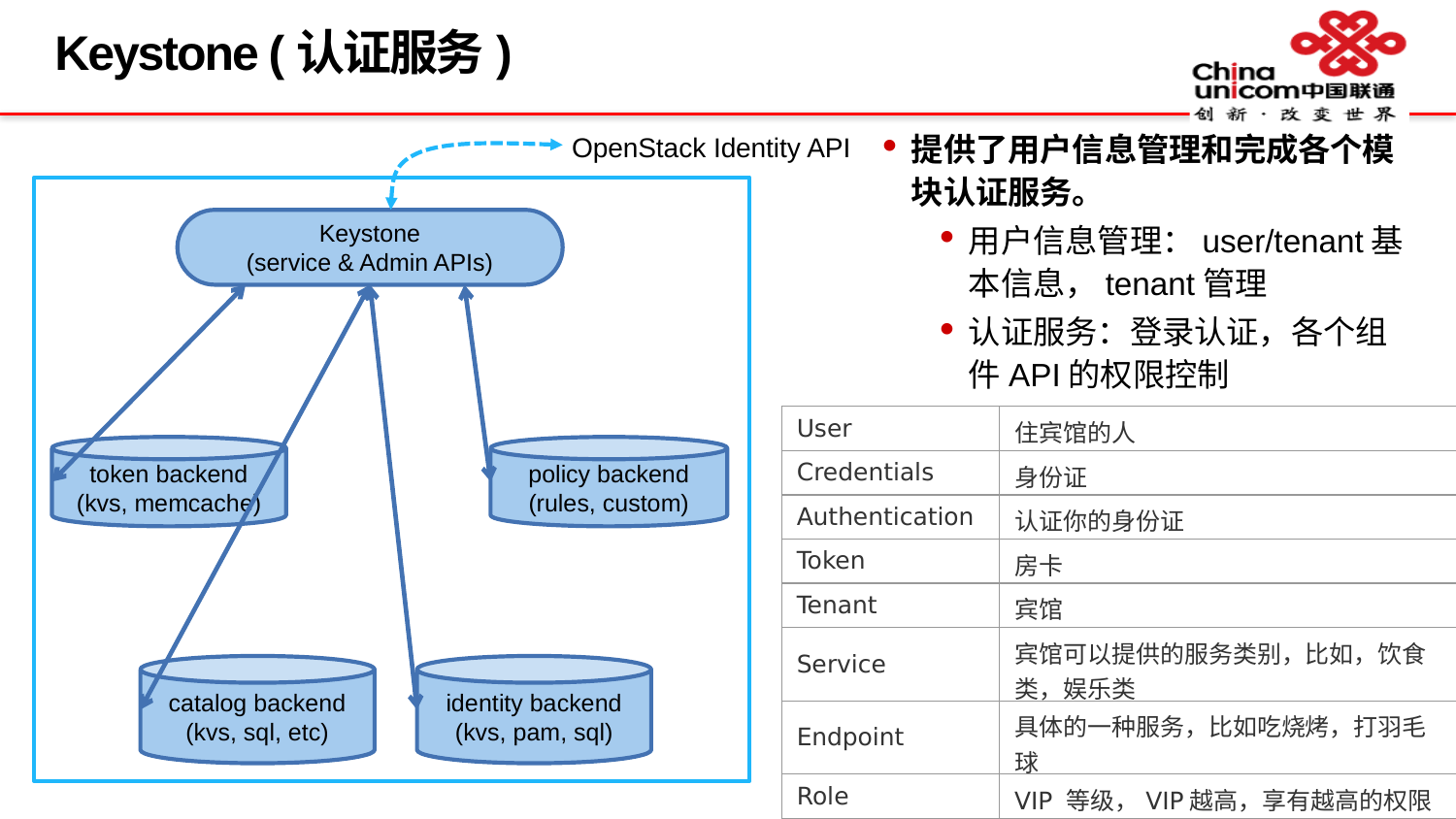

# Keystone (认证服务)
提供了用户信息管理和完成各个模块认证服务。
用户信息管理：user/tenant基本信息，tenant管理
认证服务：登录认证，各个组件API的权限控制

OpenStack Identity API

Keystone
(service & Admin APIs)
token backend
(kvs, memcache)
policy backend
(rules, custom)
catalog backend
(kvs, sql, etc)
identity backend
(kvs, pam, sql)
| User | 住宾馆的人 |
| --- | --- |
| Credentials | 身份证 |
| Authentication | 认证你的身份证 |
| Token | 房卡 |
| Tenant | 宾馆 |
| Service | 宾馆可以提供的服务类别，比如，饮食类，娱乐类 |
| Endpoint | 具体的一种服务，比如吃烧烤，打羽毛球 |
| Role | VIP 等级，VIP越高，享有越高的权限 |